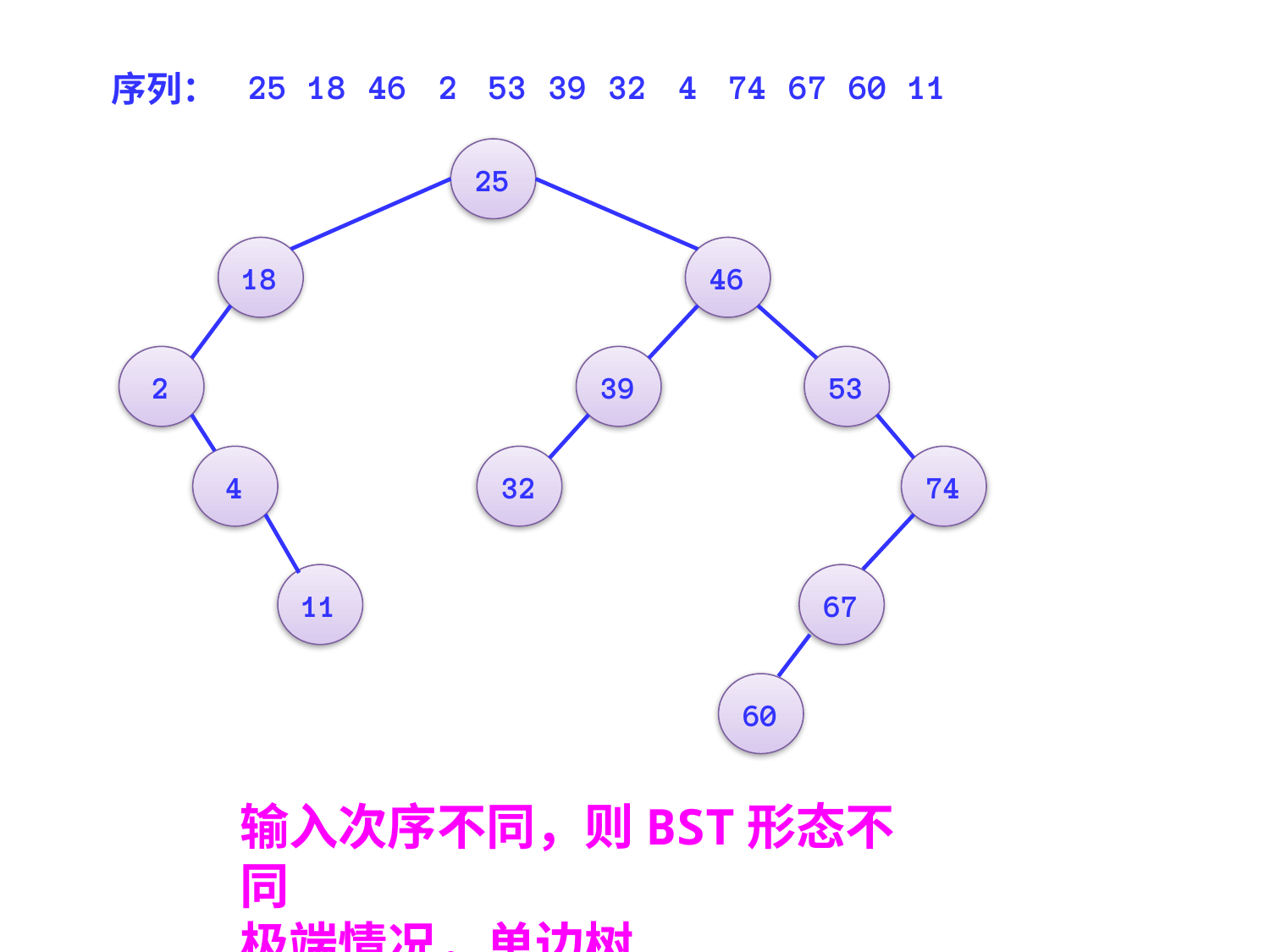

序列：
25
18
46
2
53
39
32
4
74
67
60
11
25
18
46
2
39
53
4
32
74
11
67
60
输入次序不同，则BST形态不同
极端情况，单边树